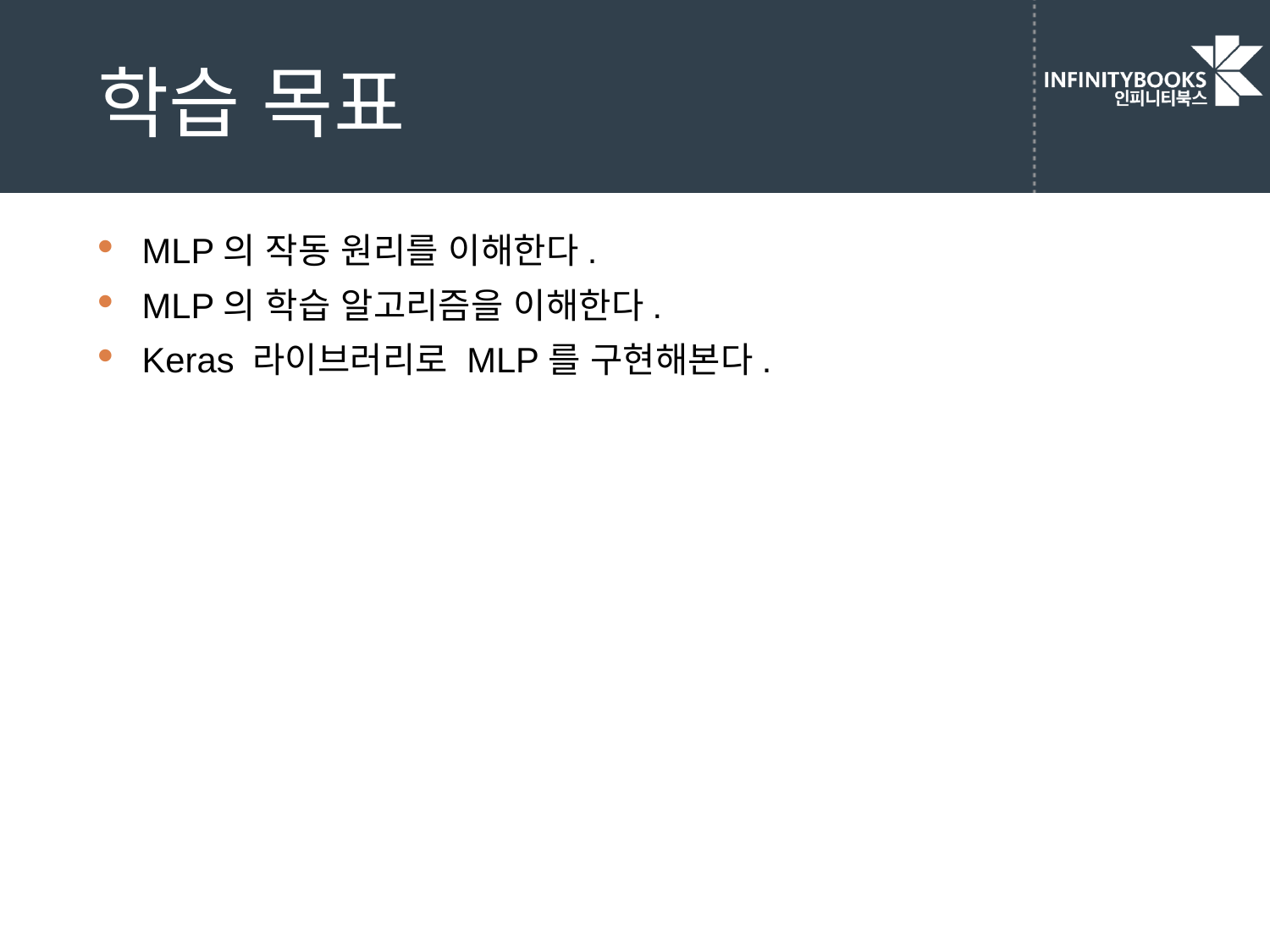

# 학습 목표
MLP의 작동 원리를 이해한다.
MLP의 학습 알고리즘을 이해한다.
Keras 라이브러리로 MLP를 구현해본다.